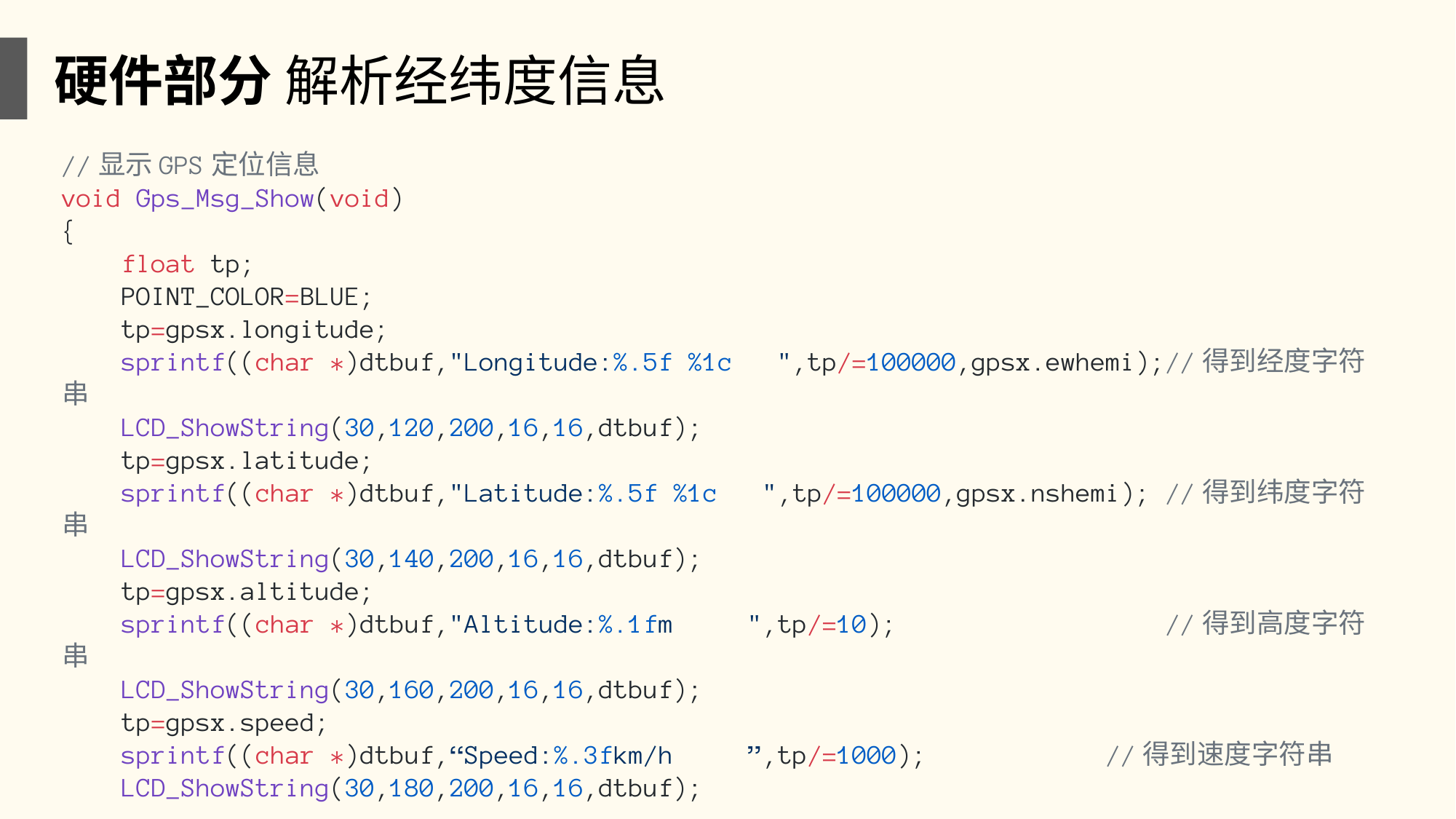

硬件部分 解析经纬度信息
//显示GPS定位信息
void Gps_Msg_Show(void)
{
    float tp;
    POINT_COLOR=BLUE;
    tp=gpsx.longitude;
    sprintf((char *)dtbuf,"Longitude:%.5f %1c   ",tp/=100000,gpsx.ewhemi);//得到经度字符串
    LCD_ShowString(30,120,200,16,16,dtbuf);
    tp=gpsx.latitude;
    sprintf((char *)dtbuf,"Latitude:%.5f %1c   ",tp/=100000,gpsx.nshemi); //得到纬度字符串
    LCD_ShowString(30,140,200,16,16,dtbuf);
    tp=gpsx.altitude;
    sprintf((char *)dtbuf,"Altitude:%.1fm     ",tp/=10);                  //得到高度字符串
    LCD_ShowString(30,160,200,16,16,dtbuf);
    tp=gpsx.speed;
    sprintf((char *)dtbuf,“Speed:%.3fkm/h     ”,tp/=1000);            //得到速度字符串
    LCD_ShowString(30,180,200,16,16,dtbuf);